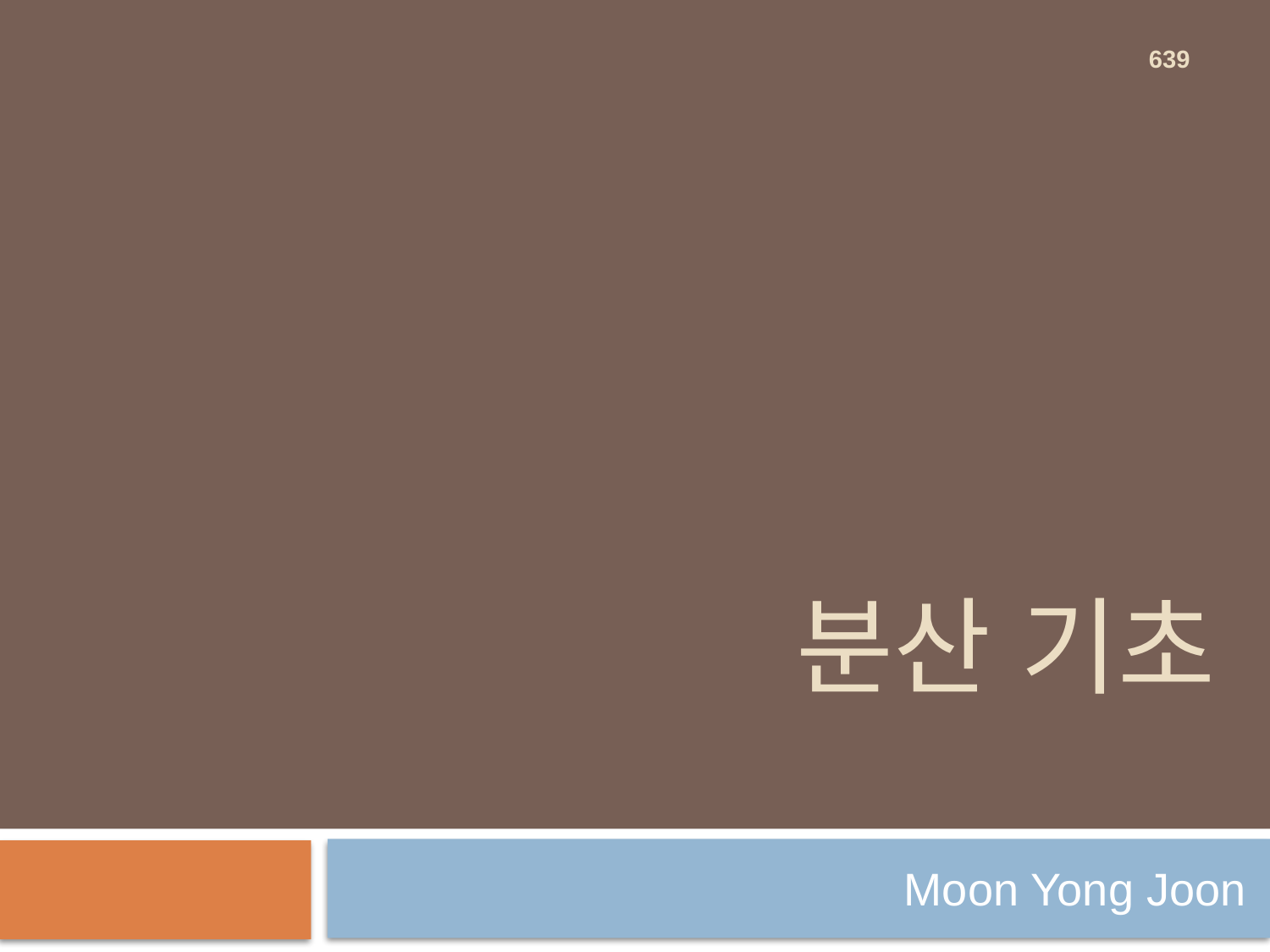

639
# 분산 기초
Moon Yong Joon